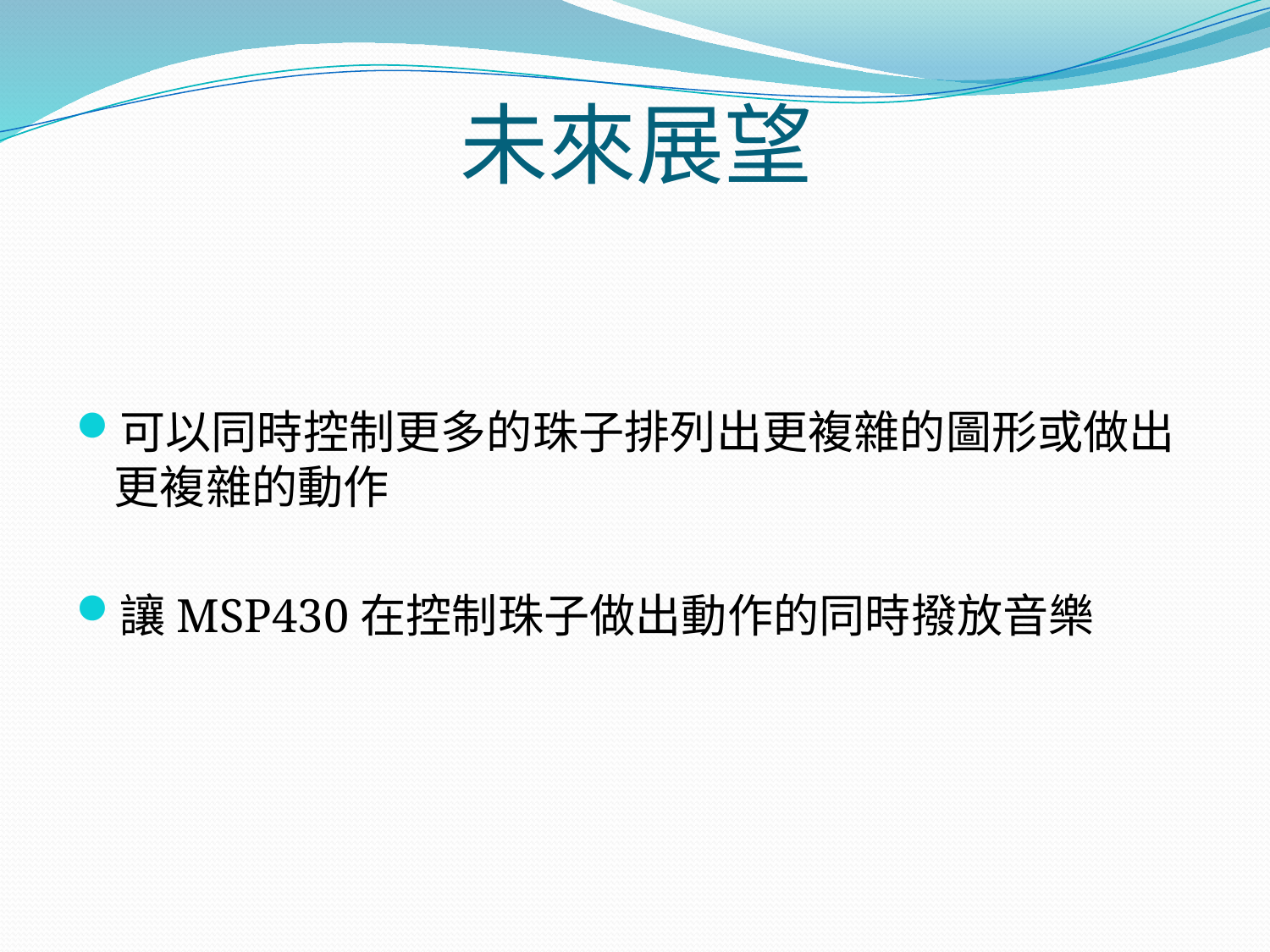

# 未來展望

可以同時控制更多的珠子排列出更複雜的圖形或做出更複雜的動作

讓MSP430在控制珠子做出動作的同時撥放音樂